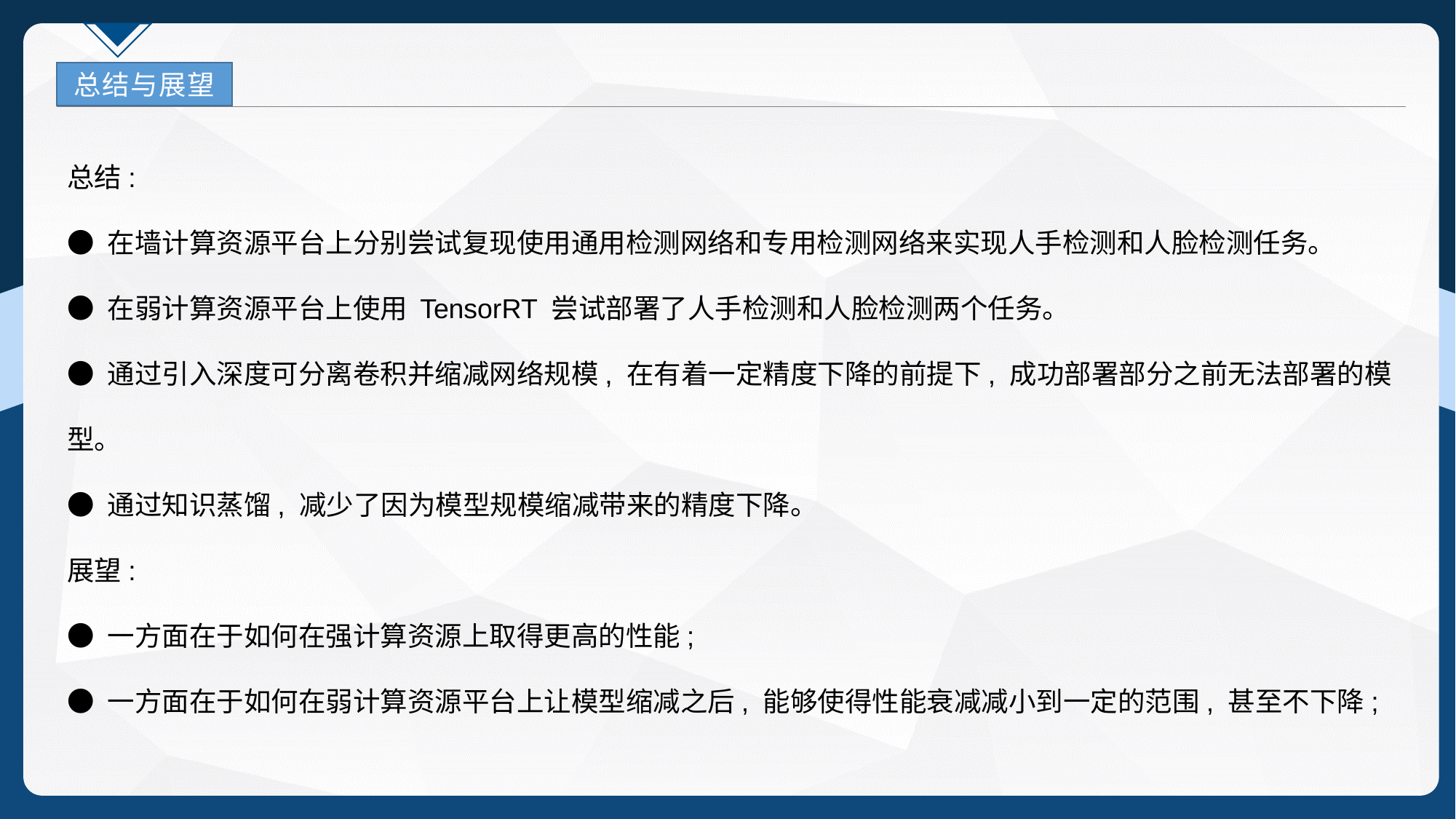

总结与展望

总结:
● 在墙计算资源平台上分别尝试复现使用通用检测网络和专用检测网络来实现人手检测和人脸检测任务。
● 在弱计算资源平台上使用 TensorRT 尝试部署了人手检测和人脸检测两个任务。
● 通过引入深度可分离卷积并缩减网络规模, 在有着一定精度下降的前提下, 成功部署部分之前无法部署的模型。
● 通过知识蒸馏, 减少了因为模型规模缩减带来的精度下降。
展望:
● 一方面在于如何在强计算资源上取得更高的性能;
● 一方面在于如何在弱计算资源平台上让模型缩减之后, 能够使得性能衰减减小到一定的范围, 甚至不下降;

43